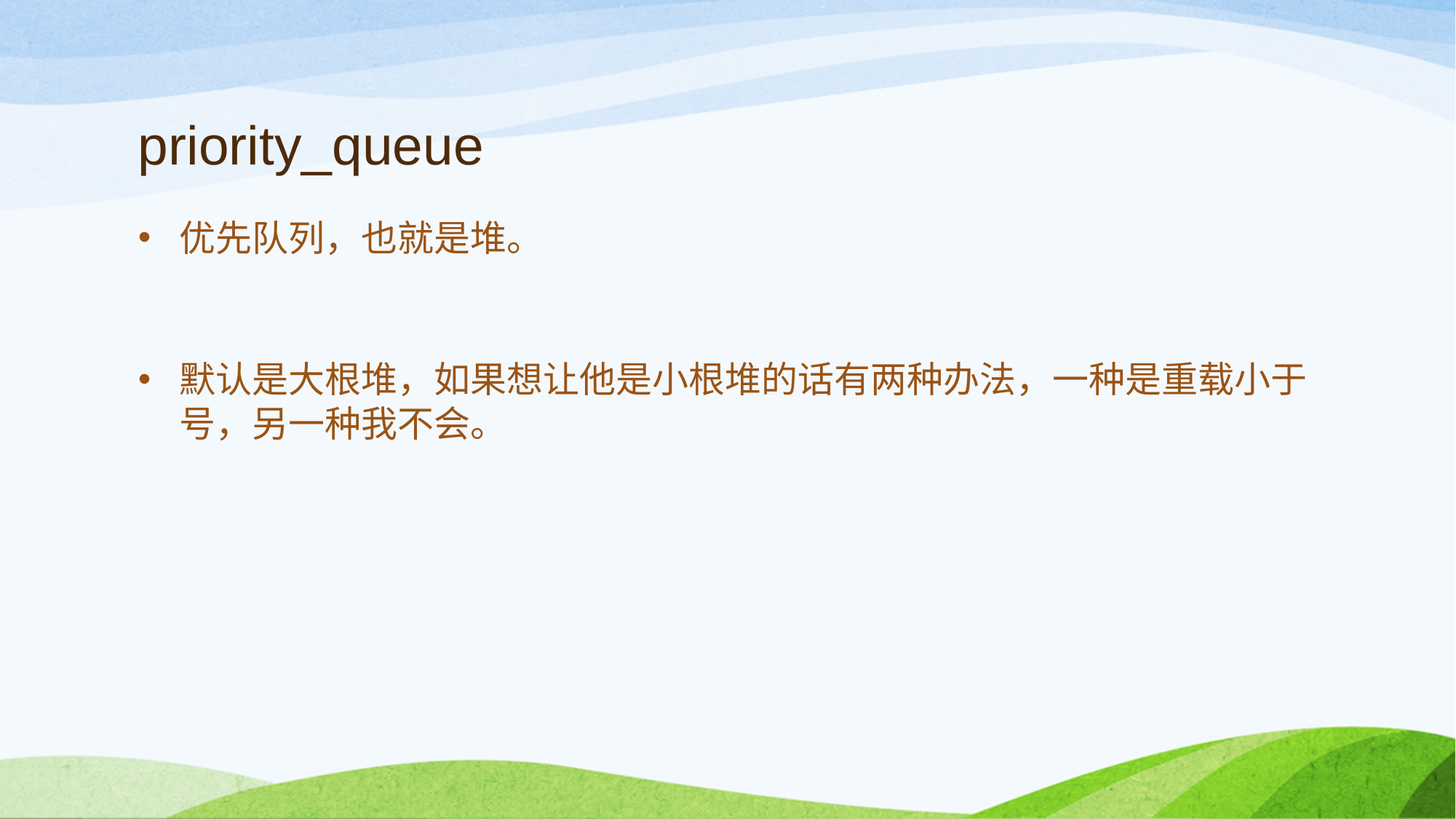

# priority_queue
优先队列，也就是堆。

默认是大根堆，如果想让他是小根堆的话有两种办法，一种是重载小于号，另一种我不会。